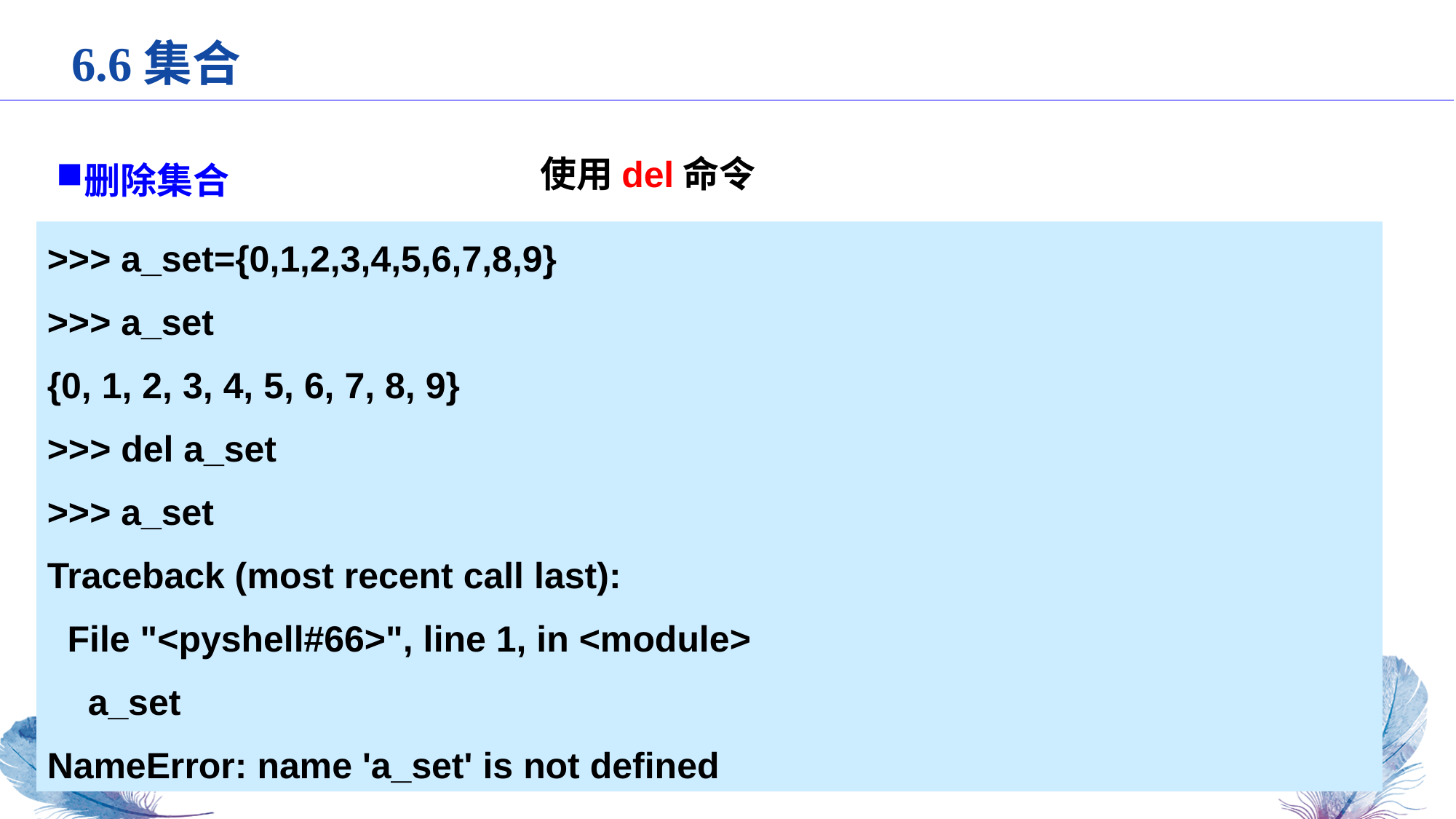

6.6集合
删除集合
使用del命令
>>> a_set={0,1,2,3,4,5,6,7,8,9}
>>> a_set
{0, 1, 2, 3, 4, 5, 6, 7, 8, 9}
>>> del a_set
>>> a_set
Traceback (most recent call last):
  File "<pyshell#66>", line 1, in <module>
    a_set
NameError: name 'a_set' is not defined